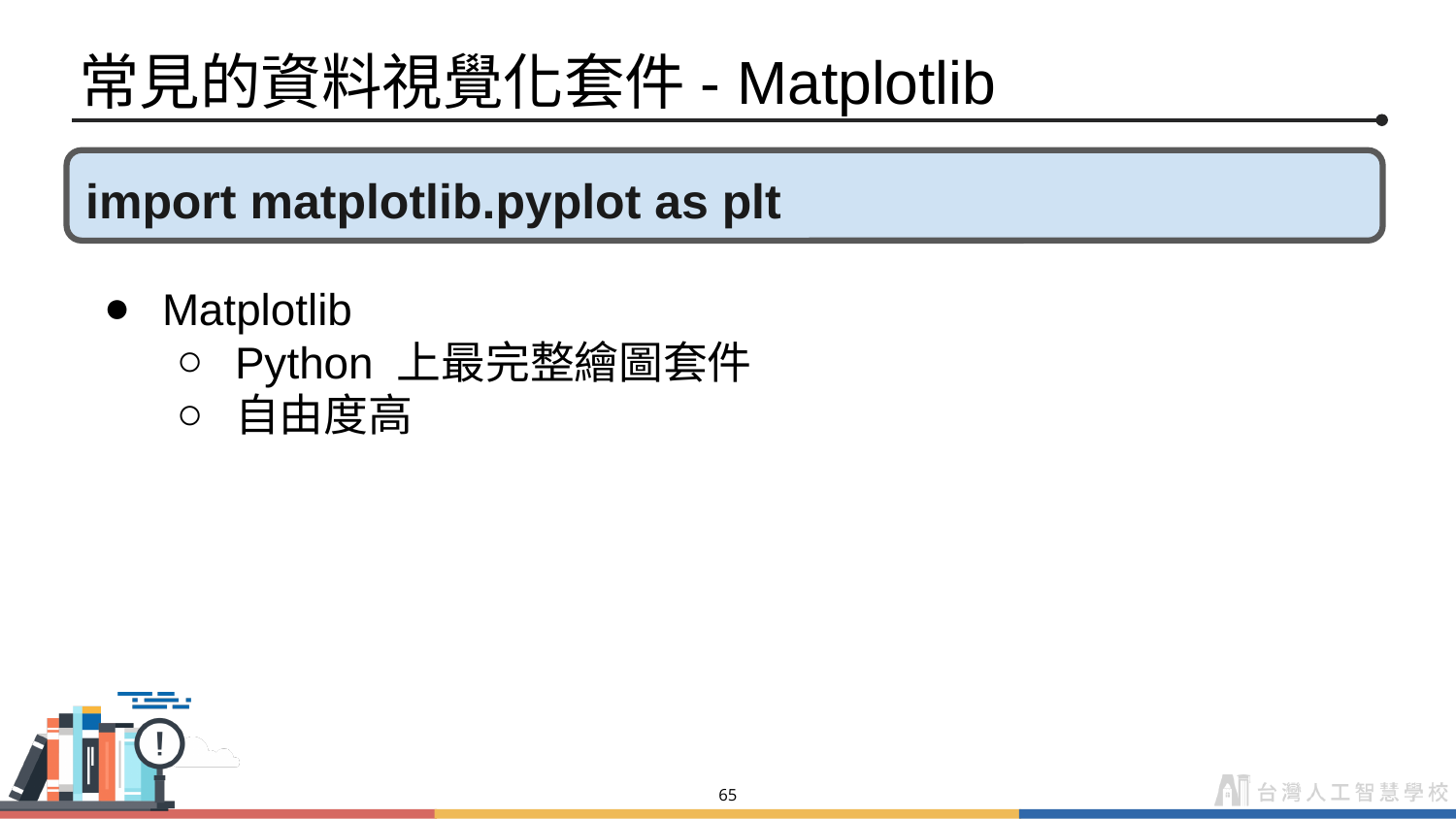

# 常見的資料視覺化套件- Matplotlib
import matplotlib.pyplot as plt
Matplotlib
Python 上最完整繪圖套件
自由度高

65